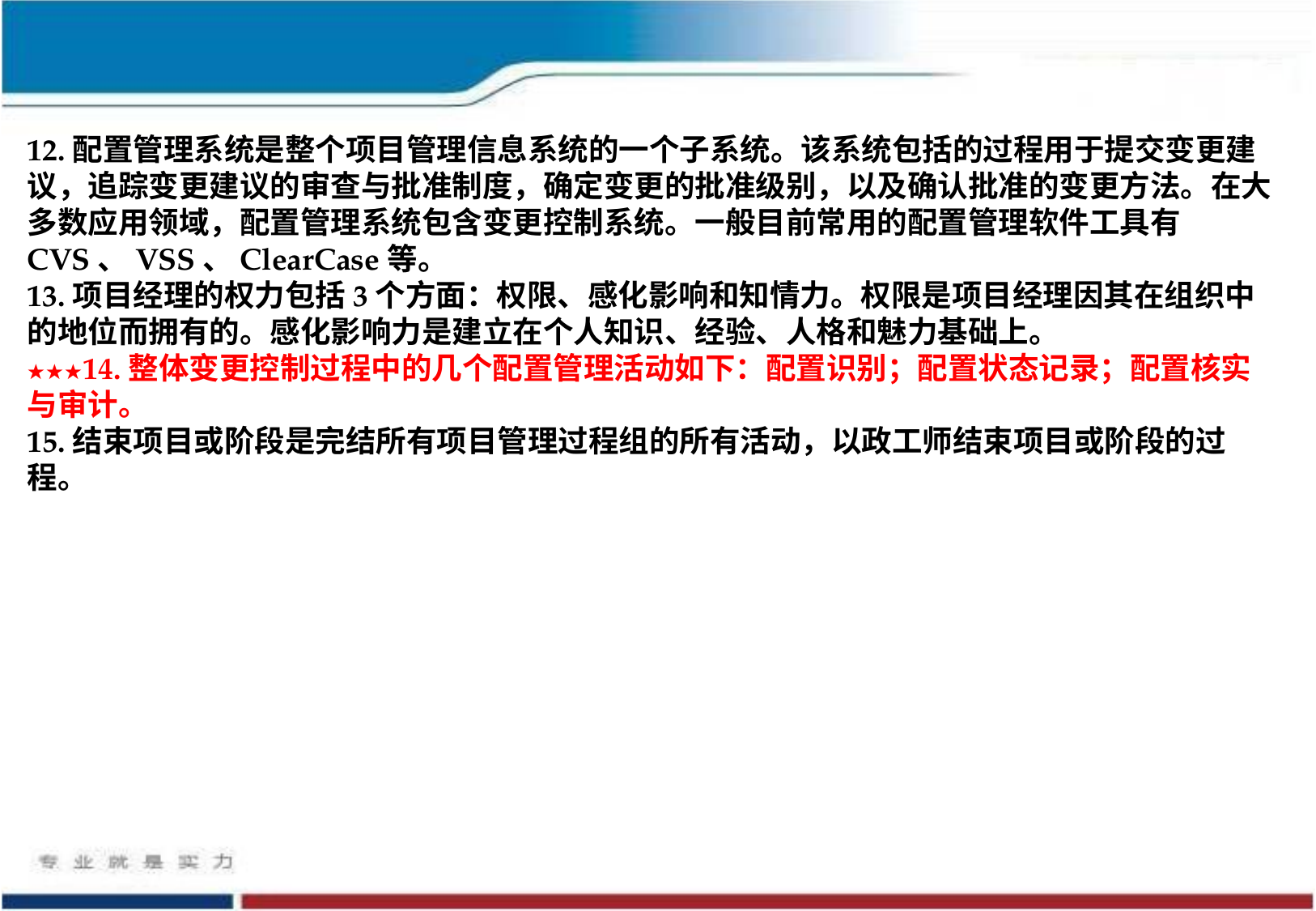

12.配置管理系统是整个项目管理信息系统的一个子系统。该系统包括的过程用于提交变更建议，追踪变更建议的审查与批准制度，确定变更的批准级别，以及确认批准的变更方法。在大多数应用领域，配置管理系统包含变更控制系统。一般目前常用的配置管理软件工具有CVS、VSS、ClearCase等。
13.项目经理的权力包括3个方面：权限、感化影响和知情力。权限是项目经理因其在组织中的地位而拥有的。感化影响力是建立在个人知识、经验、人格和魅力基础上。
★★★14.整体变更控制过程中的几个配置管理活动如下：配置识别；配置状态记录；配置核实与审计。
15.结束项目或阶段是完结所有项目管理过程组的所有活动，以政工师结束项目或阶段的过程。